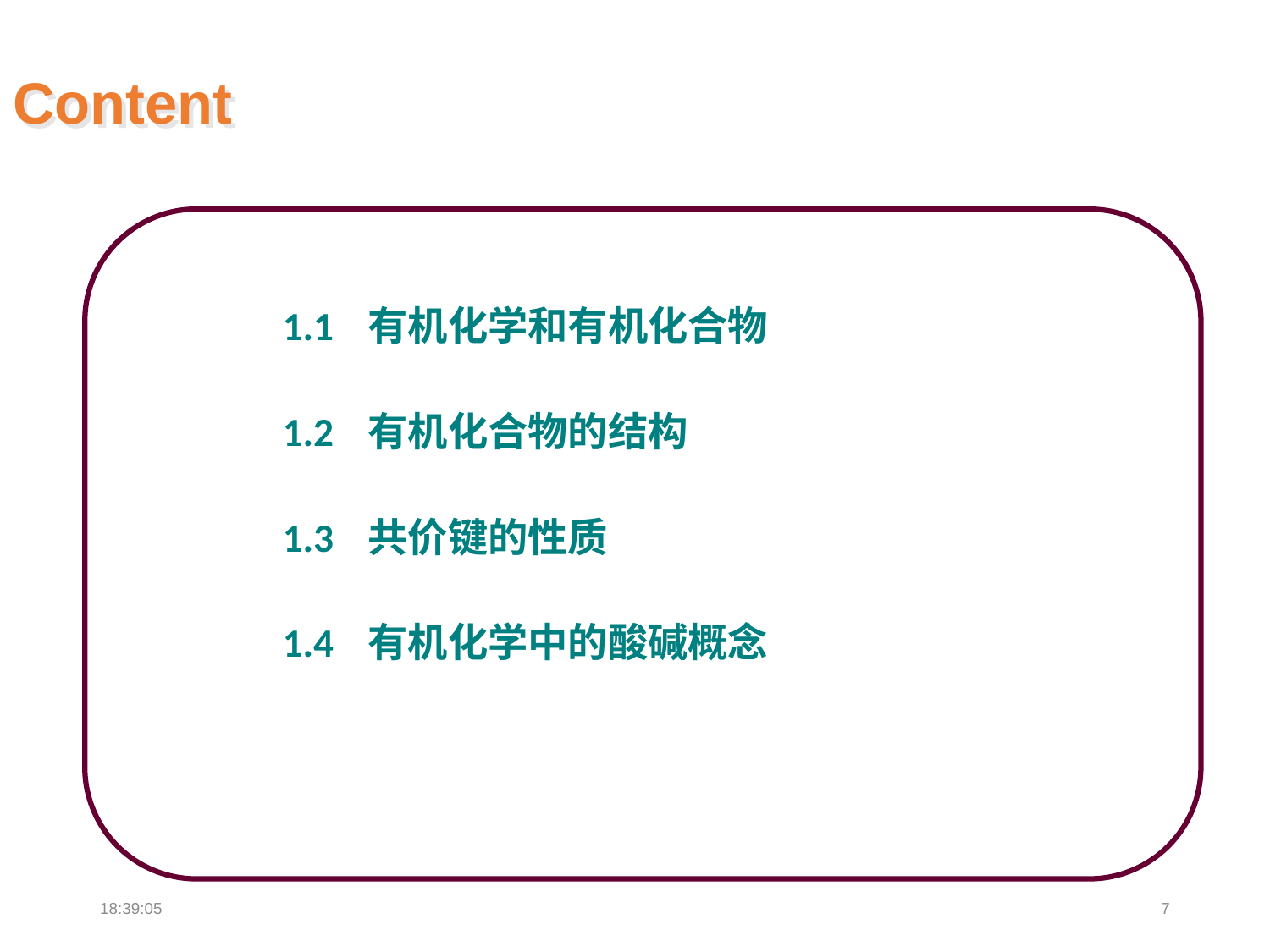

Content

1.1   有机化学和有机化合物
1.2   有机化合物的结构
1.3   共价键的性质
1.4   有机化学中的酸碱概念

18:39:05
7